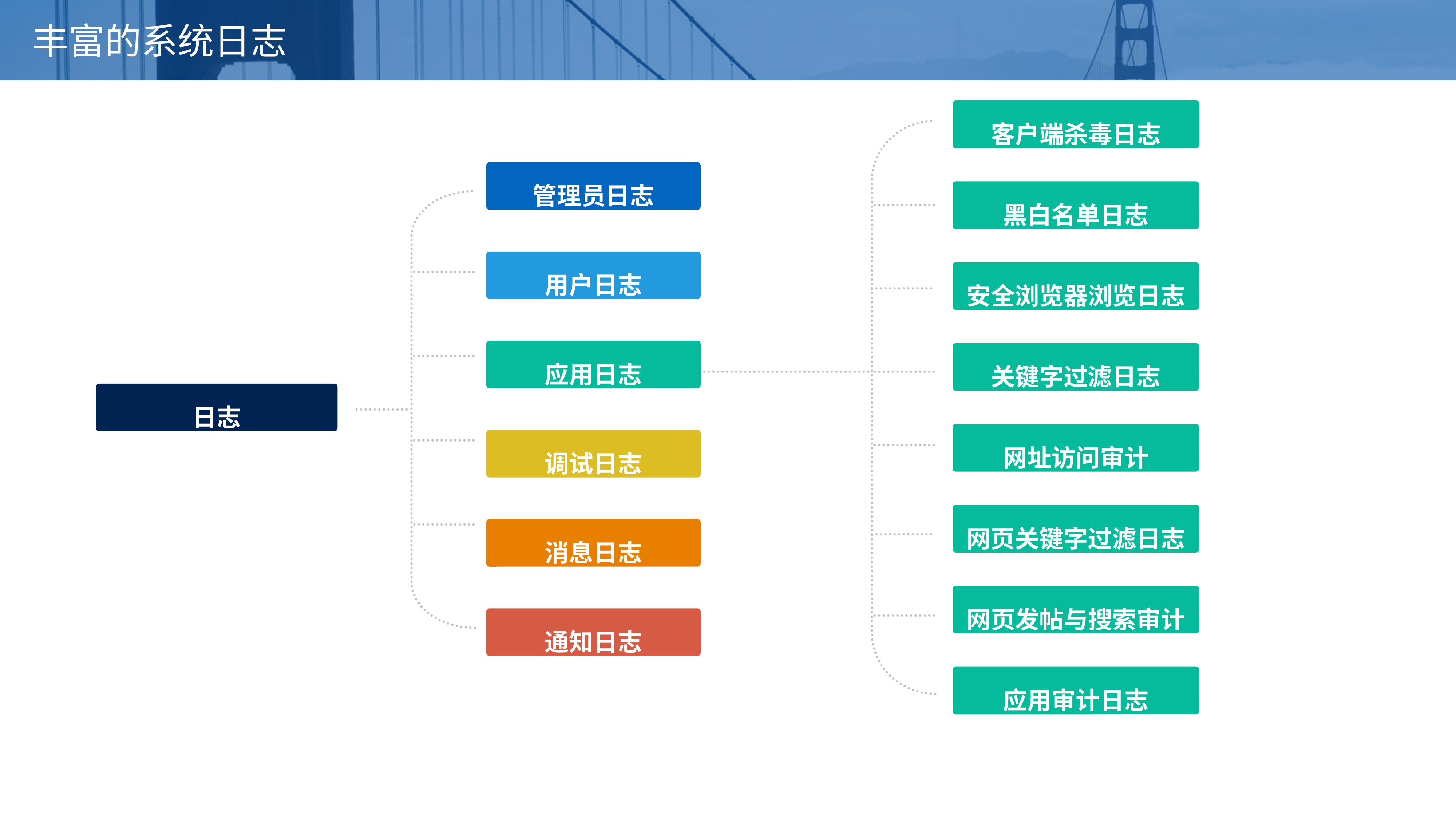

# 丰富的系统日志
32
客户端杀毒日志

黑白名单日志

安全浏览器浏览日志

关键字过滤日志

网址访问审计

网页关键字过滤日志

网页发帖与搜索审计

应用审计日志

管理员日志

用户日志

应用日志

日志

调试日志

消息日志

通知日志